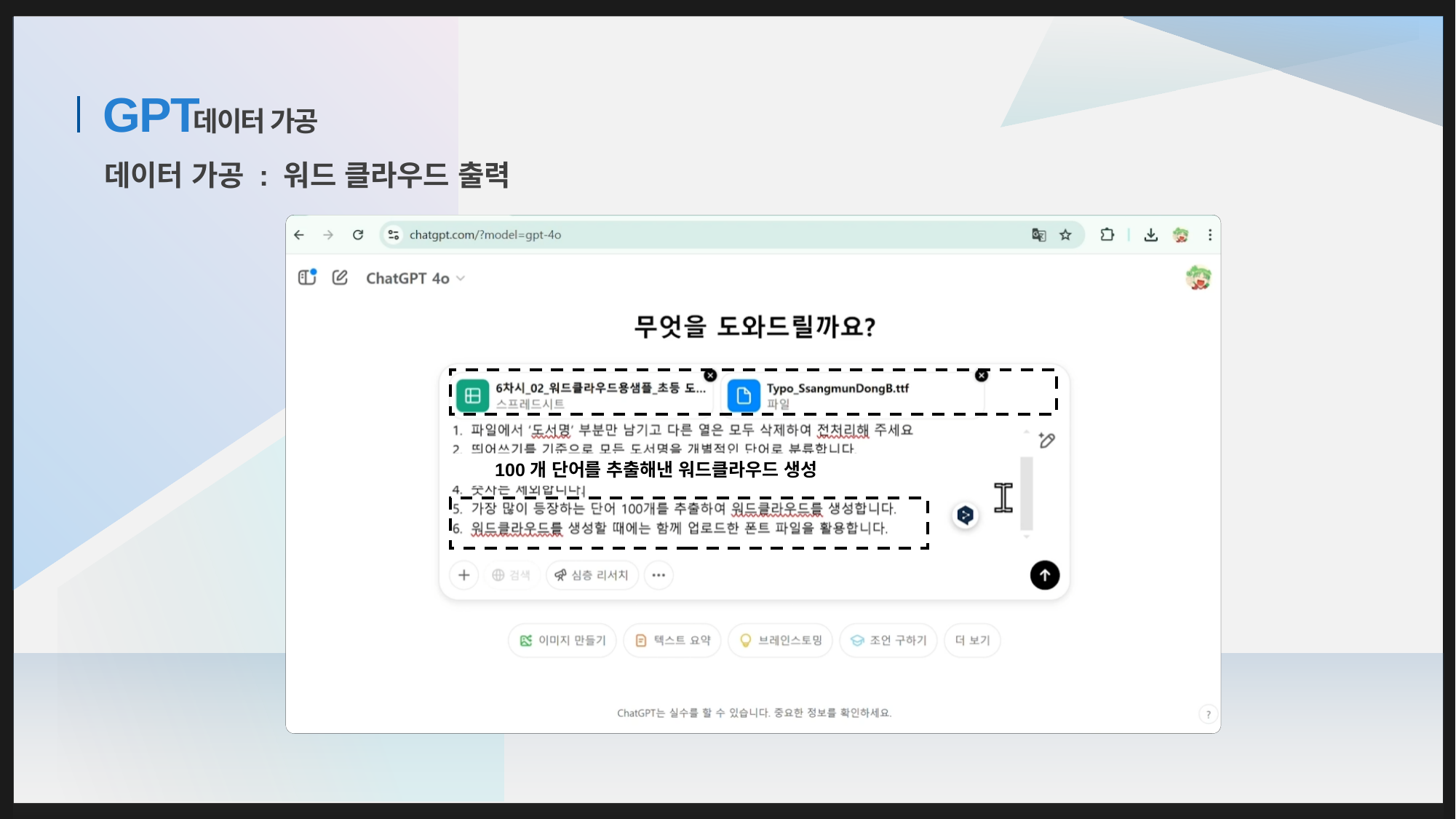

데이터 가공
# GPT
데이터 가공 : 워드 클라우드 출력

100개 단어를 추출해낸 워드클라우드 생성